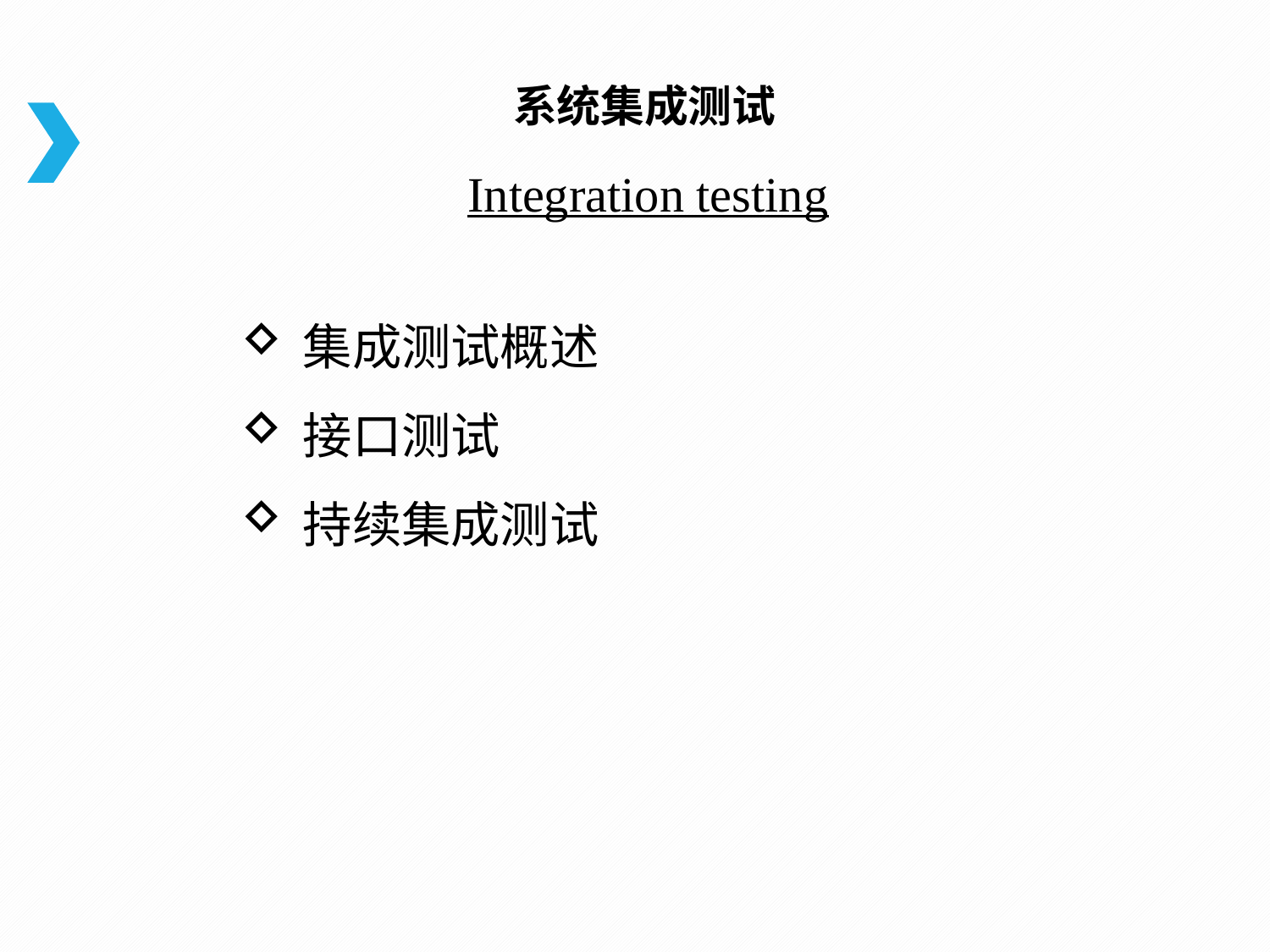

# 系统集成测试
Integration testing
集成测试概述
接口测试
持续集成测试